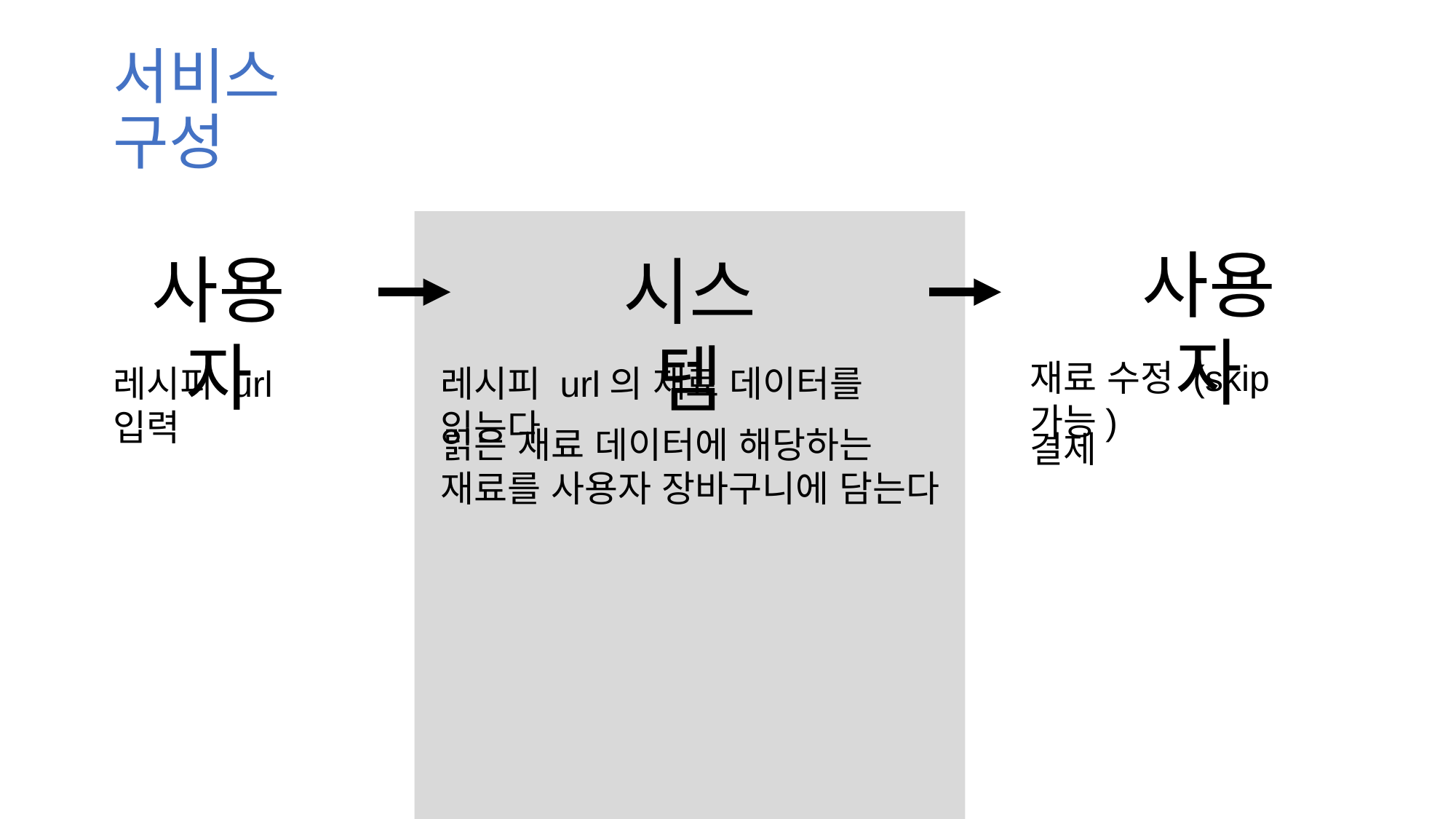

서비스 구성

사용자
사용자
시스템
재료 수정 (skip 가능)
레시피 url 입력
레시피 url의 재료 데이터를 읽는다
읽은 재료 데이터에 해당하는 재료를 사용자 장바구니에 담는다
결제